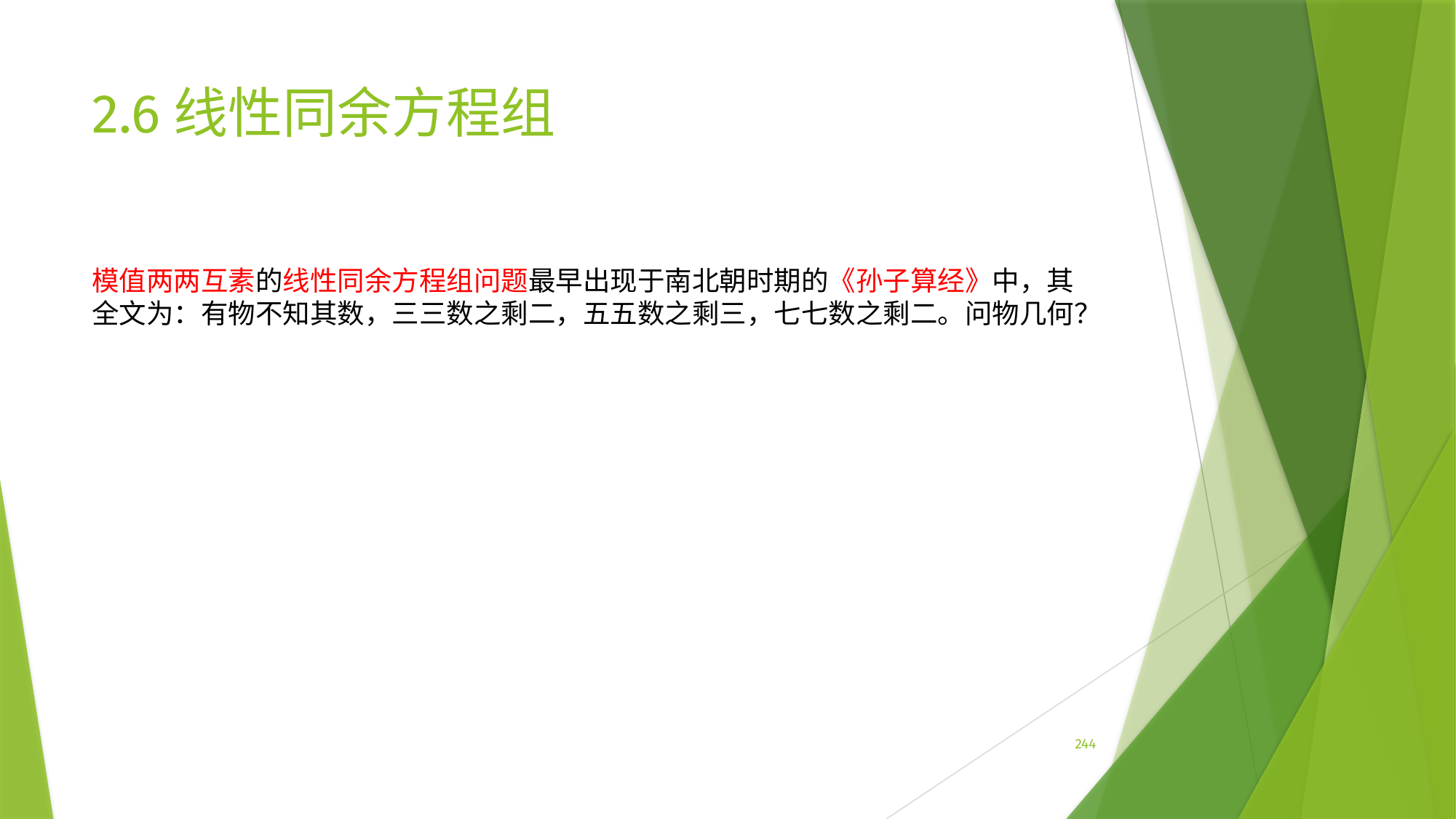

# 2.6线性同余方程组
模值两两互素的线性同余方程组问题最早出现于南北朝时期的《孙子算经》中，其全文为：有物不知其数，三三数之剩二，五五数之剩三，七七数之剩二。问物几何？

244